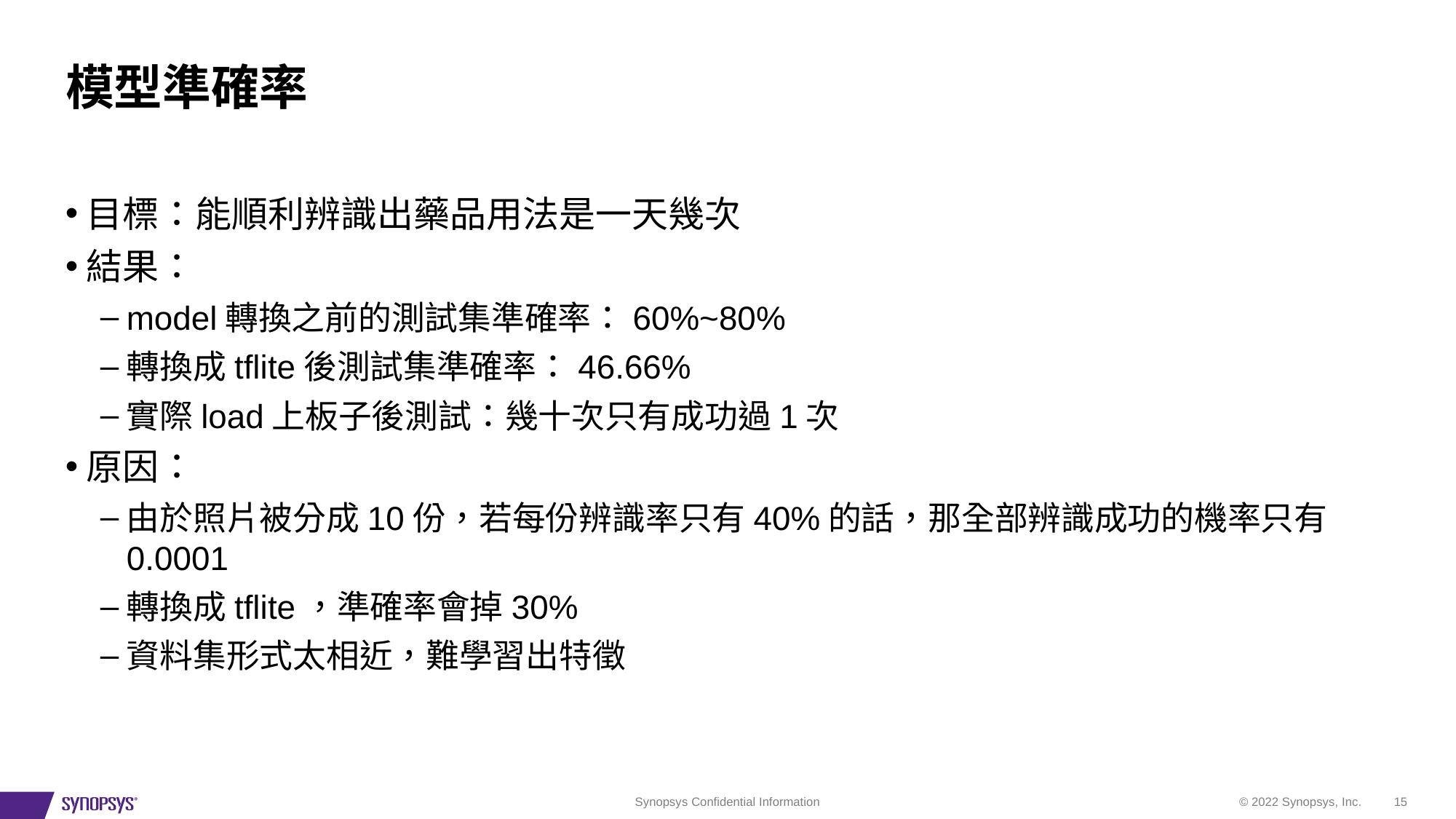

# 模型準確率
目標：能順利辨識出藥品用法是一天幾次
結果：
model轉換之前的測試集準確率：60%~80%
轉換成tflite後測試集準確率：46.66%
實際load上板子後測試：幾十次只有成功過1次
原因：
由於照片被分成10份，若每份辨識率只有40%的話，那全部辨識成功的機率只有0.0001
轉換成tflite，準確率會掉30%
資料集形式太相近，難學習出特徵